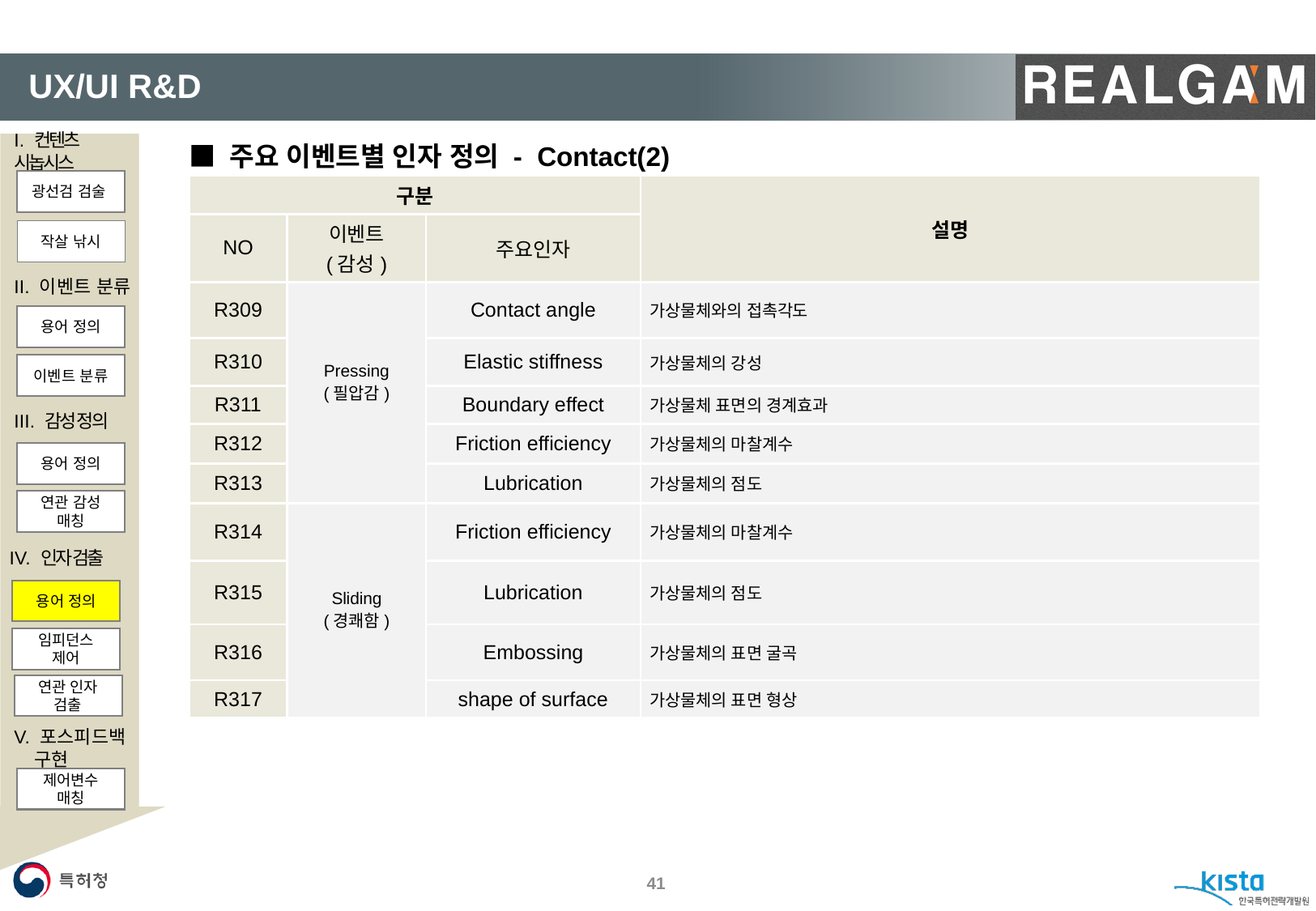

#
UX/UI R&D
I. 컨텐츠 시놉시스

광선검 검술
작살 낚시
II. 이벤트 분류
용어 정의
이벤트 분류
III. 감성 정의
용어 정의
연관 감성 매칭
V. 포스피드백
   구현
제어변수 매칭
■ 주요 이벤트별 인자 정의 -  Contact(2)
| 구분 |  |  | 설명 |
| --- | --- | --- | --- |
| NO | 이벤트 (감성) | 주요인자 |  |
| R309 | Pressing (필압감) | Contact angle | 가상물체와의 접촉각도 |
| R310 |  | Elastic stiffness | 가상물체의 강성 |
| R311 |  | Boundary effect | 가상물체 표면의 경계효과 |
| R312 |  | Friction efficiency | 가상물체의 마찰계수 |
| R313 |  | Lubrication | 가상물체의 점도 |
| R314 | Sliding (경쾌함) | Friction efficiency | 가상물체의 마찰계수 |
| R315 |  | Lubrication | 가상물체의 점도 |
| R316 |  | Embossing | 가상물체의 표면 굴곡 |
| R317 |  | shape of surface | 가상물체의 표면 형상 |
IV. 인자 검출
용어 정의
임피던스 제어
연관 인자 검출